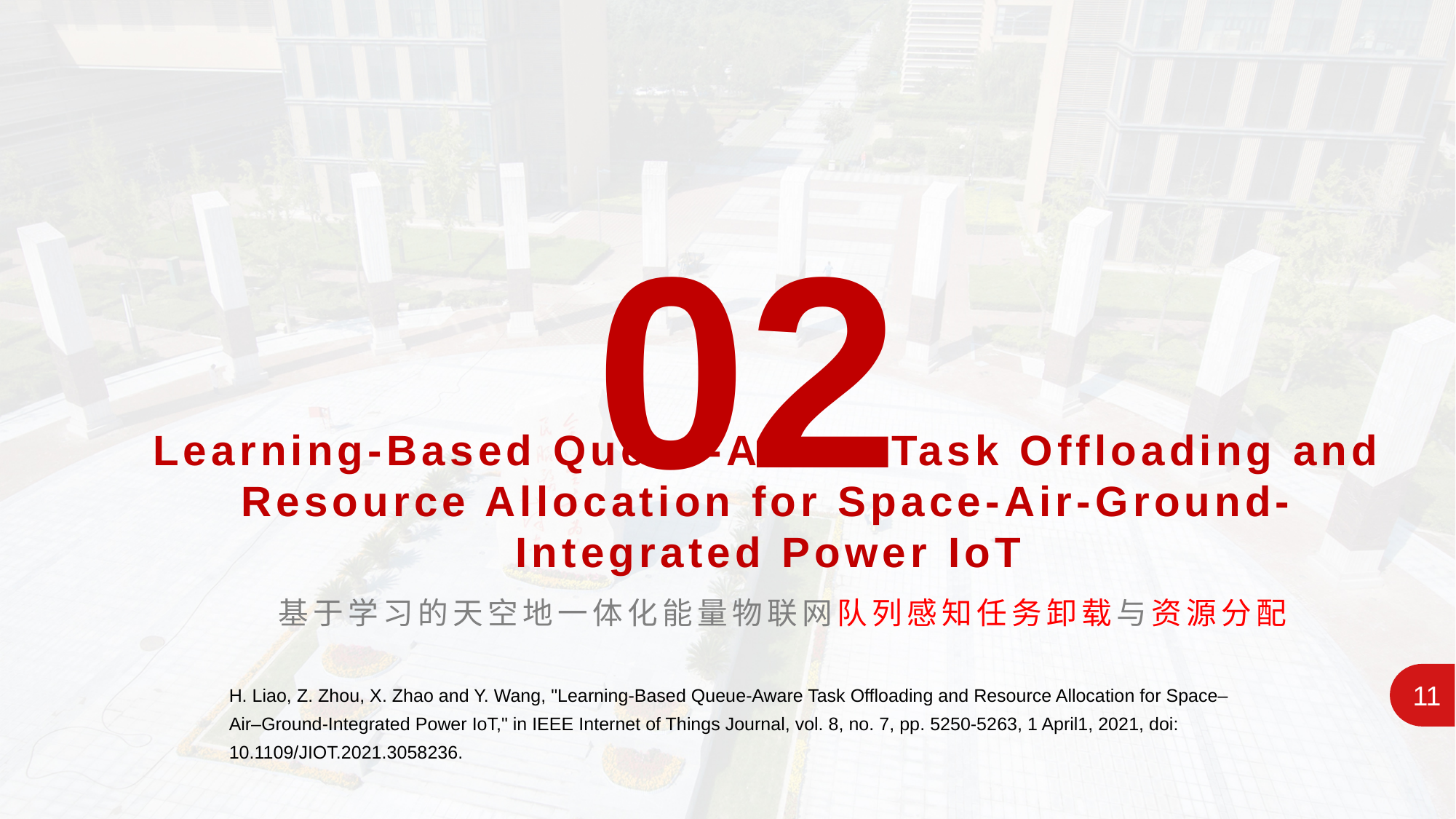

02
Learning-Based Queue-Aware Task Offloading and Resource Allocation for Space-Air-Ground-Integrated Power IoT

基于学习的天空地一体化能量物联网队列感知任务卸载与资源分配
11
H. Liao, Z. Zhou, X. Zhao and Y. Wang, "Learning-Based Queue-Aware Task Offloading and Resource Allocation for Space–Air–Ground-Integrated Power IoT," in IEEE Internet of Things Journal, vol. 8, no. 7, pp. 5250-5263, 1 April1, 2021, doi: 10.1109/JIOT.2021.3058236.